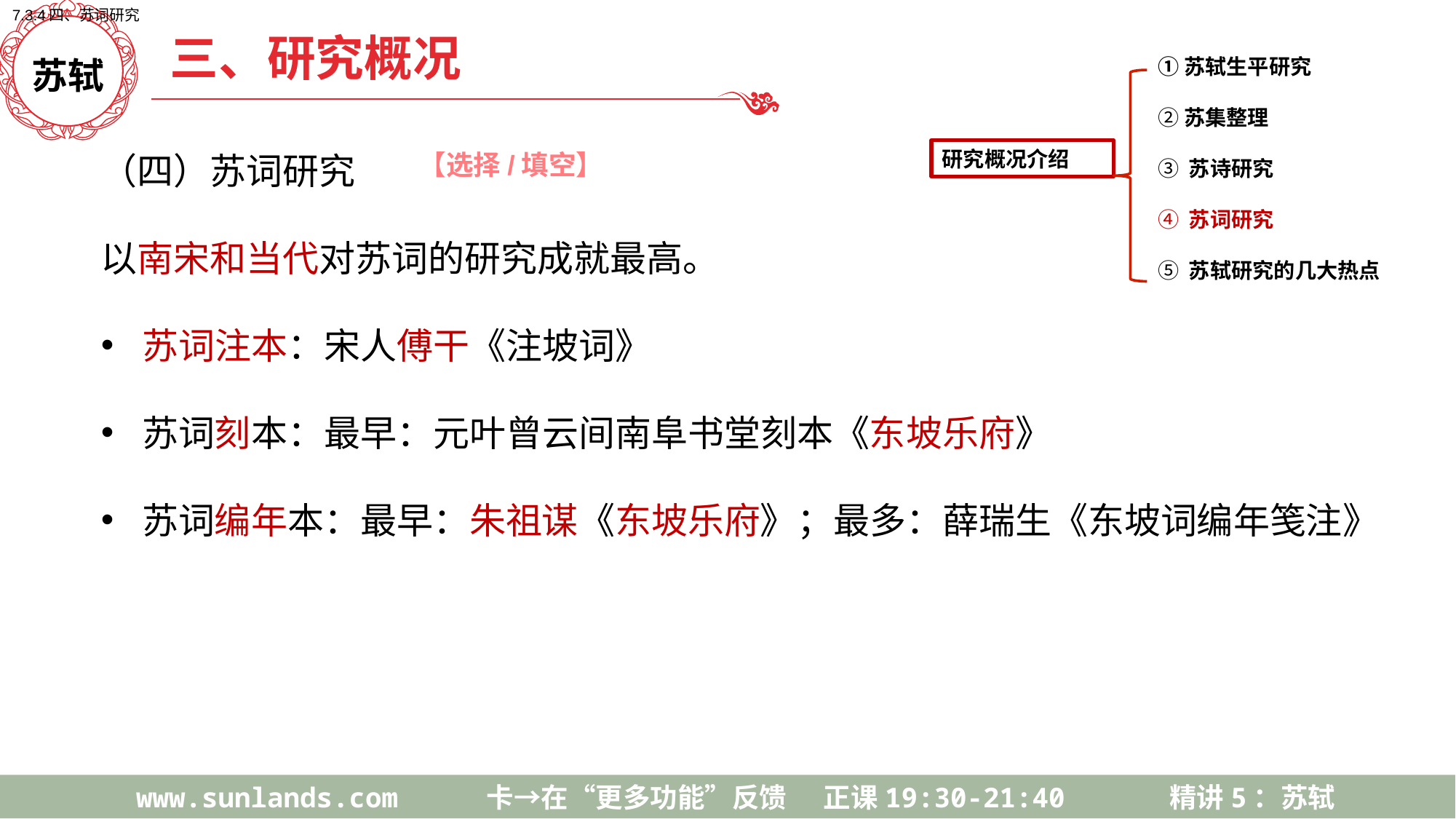

7.3.4四、苏词研究

三、研究概况
苏轼
①苏轼生平研究

②苏集整理

③ 苏诗研究

④ 苏词研究

⑤ 苏轼研究的几大热点

研究概况介绍

（四）苏词研究
以南宋和当代对苏词的研究成就最高。
苏词注本：宋人傅干《注坡词》
苏词刻本：最早：元叶曾云间南阜书堂刻本《东坡乐府》
苏词编年本：最早：朱祖谋《东坡乐府》；最多：薛瑞生《东坡词编年笺注》
【选择/填空】